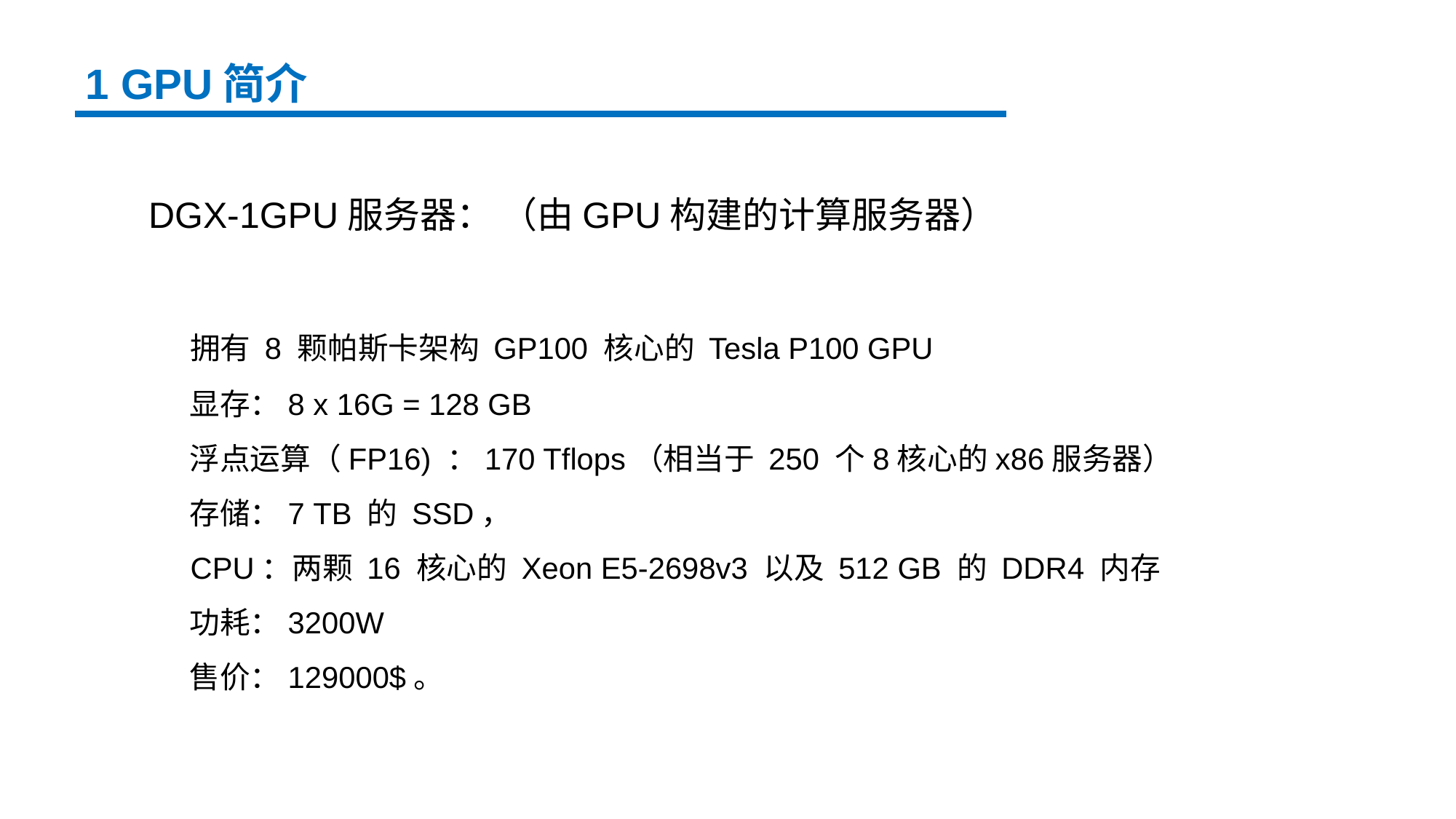

1 GPU简介
DGX-1GPU服务器： （由GPU构建的计算服务器）

    拥有 8 颗帕斯卡架构 GP100 核心的 Tesla P100 GPU
     显存：8 x 16G = 128 GB
     浮点运算（FP16) ：170 Tflops（相当于 250 个8核心的x86服务器）
     存储：7 TB 的 SSD，
     CPU：两颗 16 核心的 Xeon E5-2698v3 以及 512 GB 的 DDR4 内存
     功耗：3200W
     售价：129000$。